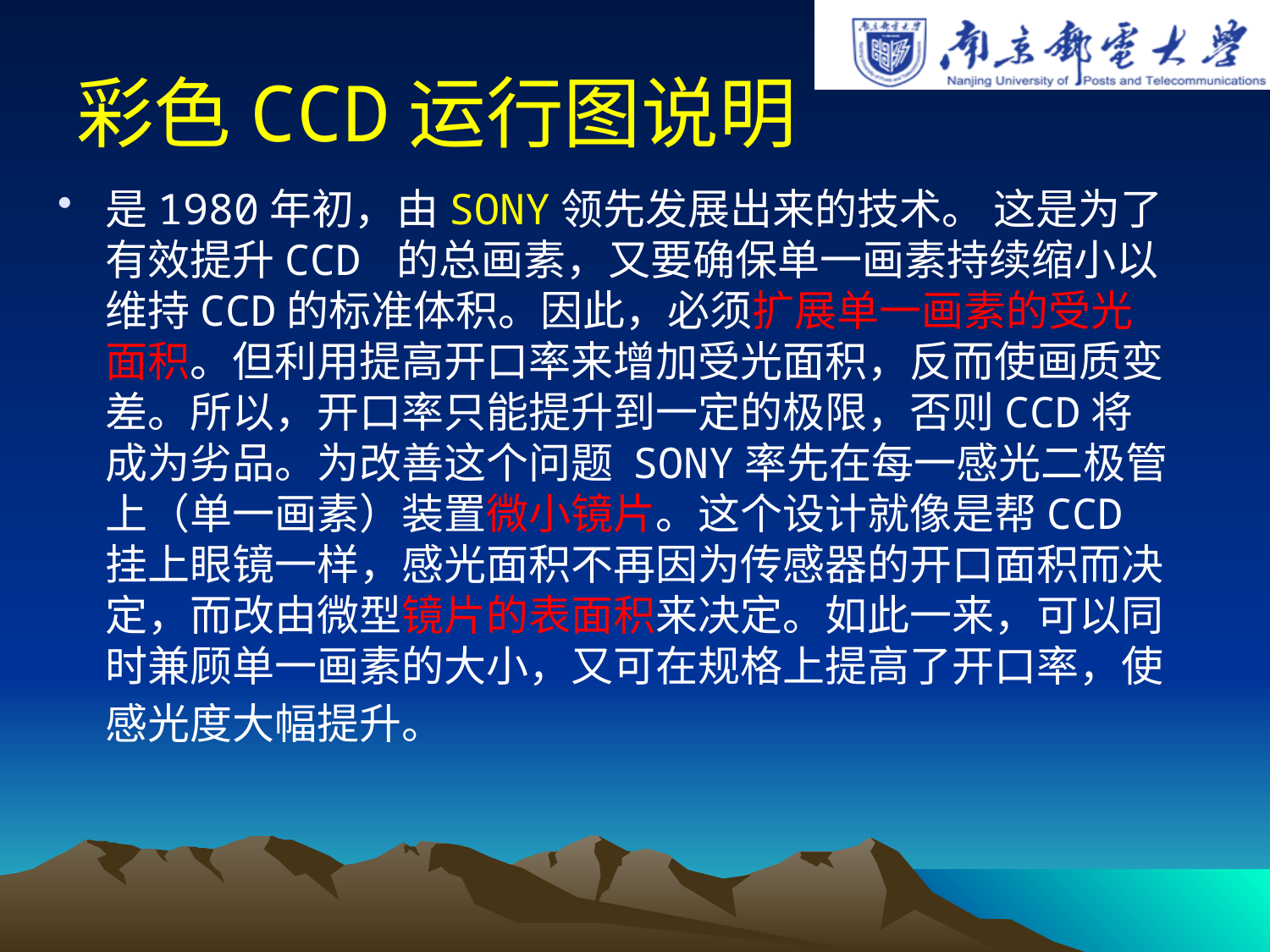

# 彩色CCD运行图说明
是1980年初，由SONY领先发展出来的技术。 这是为了有效提升CCD 的总画素，又要确保单一画素持续缩小以维持CCD的标准体积。因此，必须扩展单一画素的受光面积。但利用提高开口率来增加受光面积，反而使画质变差。所以，开口率只能提升到一定的极限，否则CCD将成为劣品。为改善这个问题 SONY率先在每一感光二极管上（单一画素）装置微小镜片。这个设计就像是帮CCD挂上眼镜一样，感光面积不再因为传感器的开口面积而决定，而改由微型镜片的表面积来决定。如此一来，可以同时兼顾单一画素的大小，又可在规格上提高了开口率，使感光度大幅提升。